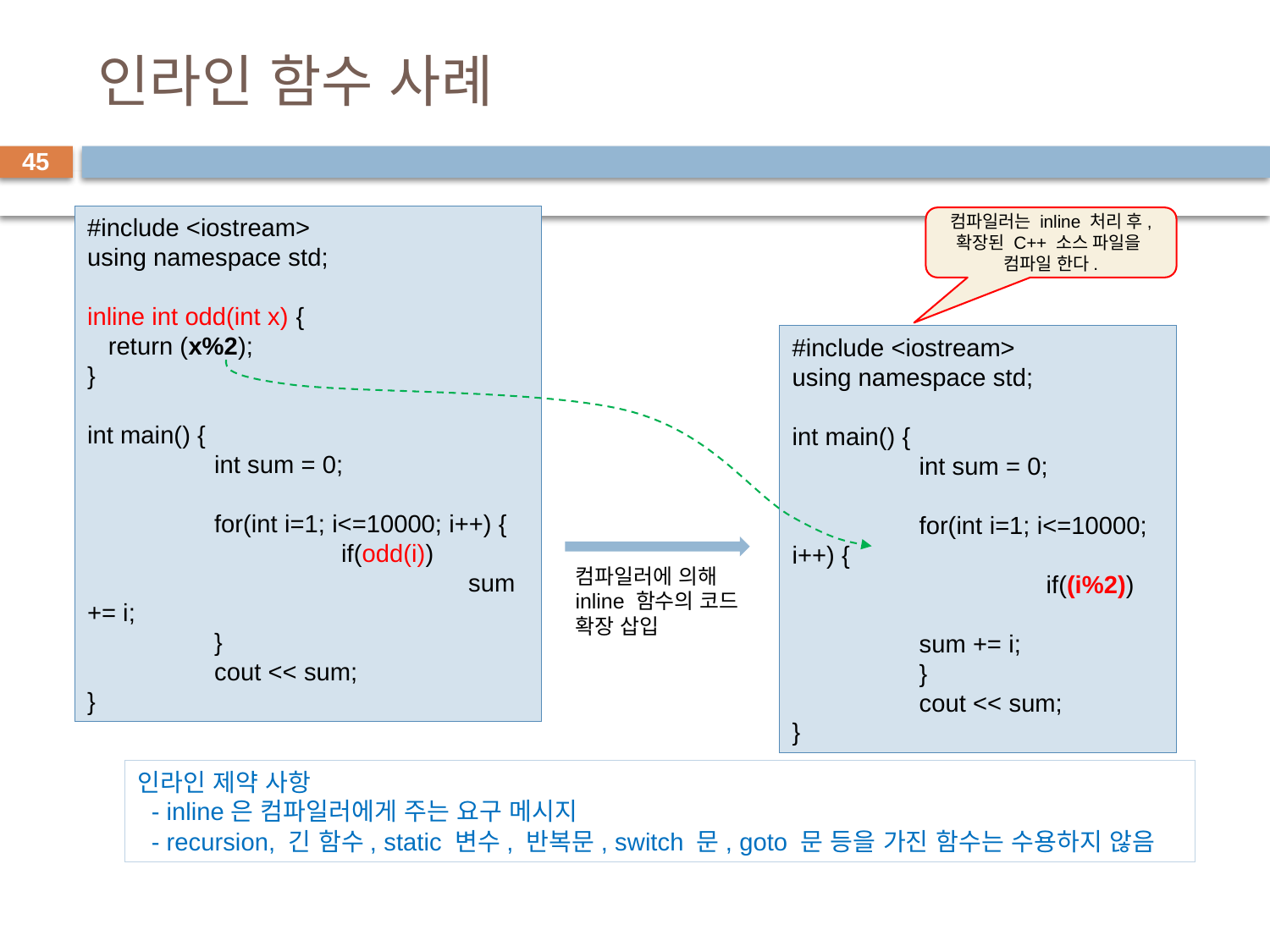

# 인라인 함수 사례
45
#include <iostream>
using namespace std;

inline int odd(int x) {
   return (x%2);
}

int main() {
	int sum = 0;

	for(int i=1; i<=10000; i++) {
		if(odd(i))
			sum += i;
	}
	cout << sum;
}
컴파일러는 inline 처리 후,
확장된 C++ 소스 파일을
컴파일 한다.
#include <iostream>
using namespace std;

int main() {
	int sum = 0;

	for(int i=1; i<=10000; i++) {
		if((i%2))
			sum += i;
	}
	cout << sum;
}

컴파일러에 의해
inline 함수의 코드
확장 삽입
인라인 제약 사항
  - inline은 컴파일러에게 주는 요구 메시지
  - recursion, 긴 함수, static 변수, 반복문, switch 문, goto 문 등을 가진 함수는 수용하지 않음